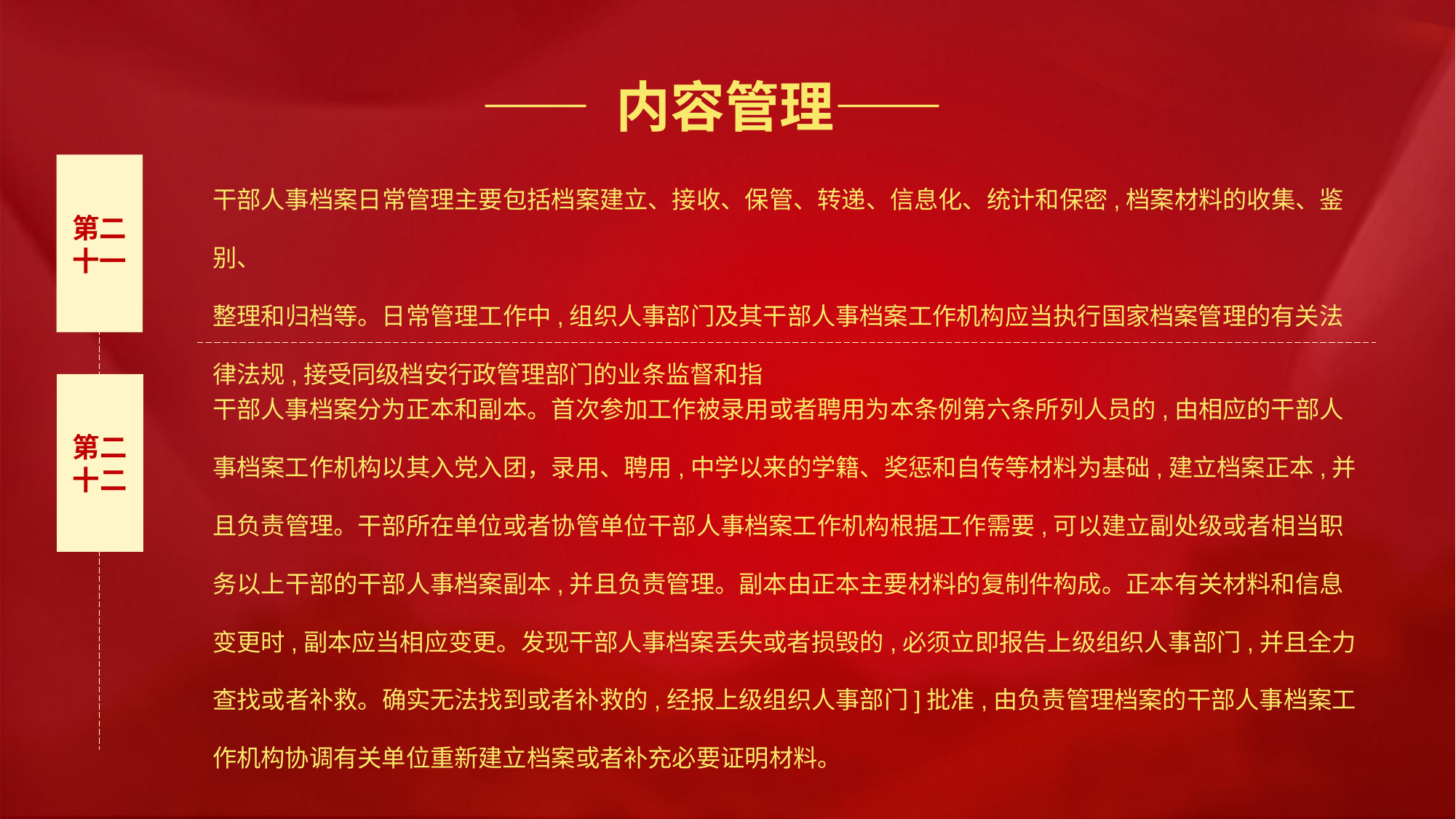

—— 内容管理——
干部人事档案日常管理主要包括档案建立、接收、保管、转递、信息化、统计和保密,档案材料的收集、鉴别、
整理和归档等。日常管理工作中,组织人事部门及其干部人事档案工作机构应当执行国家档案管理的有关法律法规,接受同级档安行政管理部门的业条监督和指
第二十一
干部人事档案分为正本和副本。首次参加工作被录用或者聘用为本条例第六条所列人员的,由相应的干部人事档案工作机构以其入党入团，录用、聘用,中学以来的学籍、奖惩和自传等材料为基础,建立档案正本,并且负责管理。干部所在单位或者协管单位干部人事档案工作机构根据工作需要,可以建立副处级或者相当职务以上干部的干部人事档案副本,并且负责管理。副本由正本主要材料的复制件构成。正本有关材料和信息变更时,副本应当相应变更。发现干部人事档案丢失或者损毁的,必须立即报告上级组织人事部门,并且全力查找或者补救。确实无法找到或者补救的,经报上级组织人事部门]批准,由负责管理档案的干部人事档案工作机构协调有关单位重新建立档案或者补充必要证明材料。
第二十二